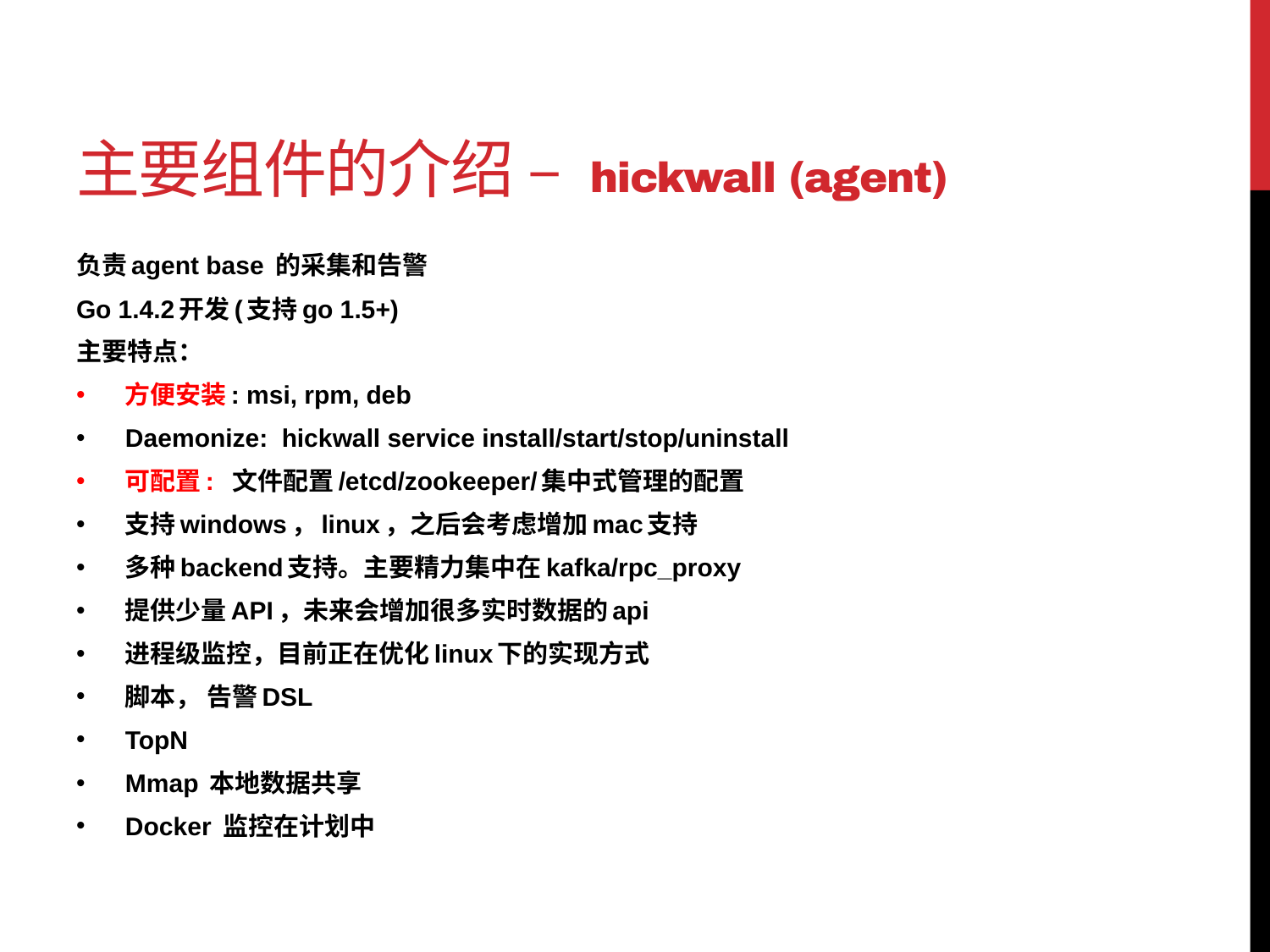

# 主要组件的介绍 – hickwall (agent)
负责agent base 的采集和告警
Go 1.4.2开发(支持go 1.5+)
主要特点：
方便安装: msi, rpm, deb
Daemonize:  hickwall service install/start/stop/uninstall
可配置:  文件配置/etcd/zookeeper/集中式管理的配置
支持windows，linux，之后会考虑增加mac支持
多种backend支持。主要精力集中在kafka/rpc_proxy
提供少量API，未来会增加很多实时数据的api
进程级监控，目前正在优化linux下的实现方式
脚本， 告警DSL
TopN
Mmap 本地数据共享
Docker 监控在计划中